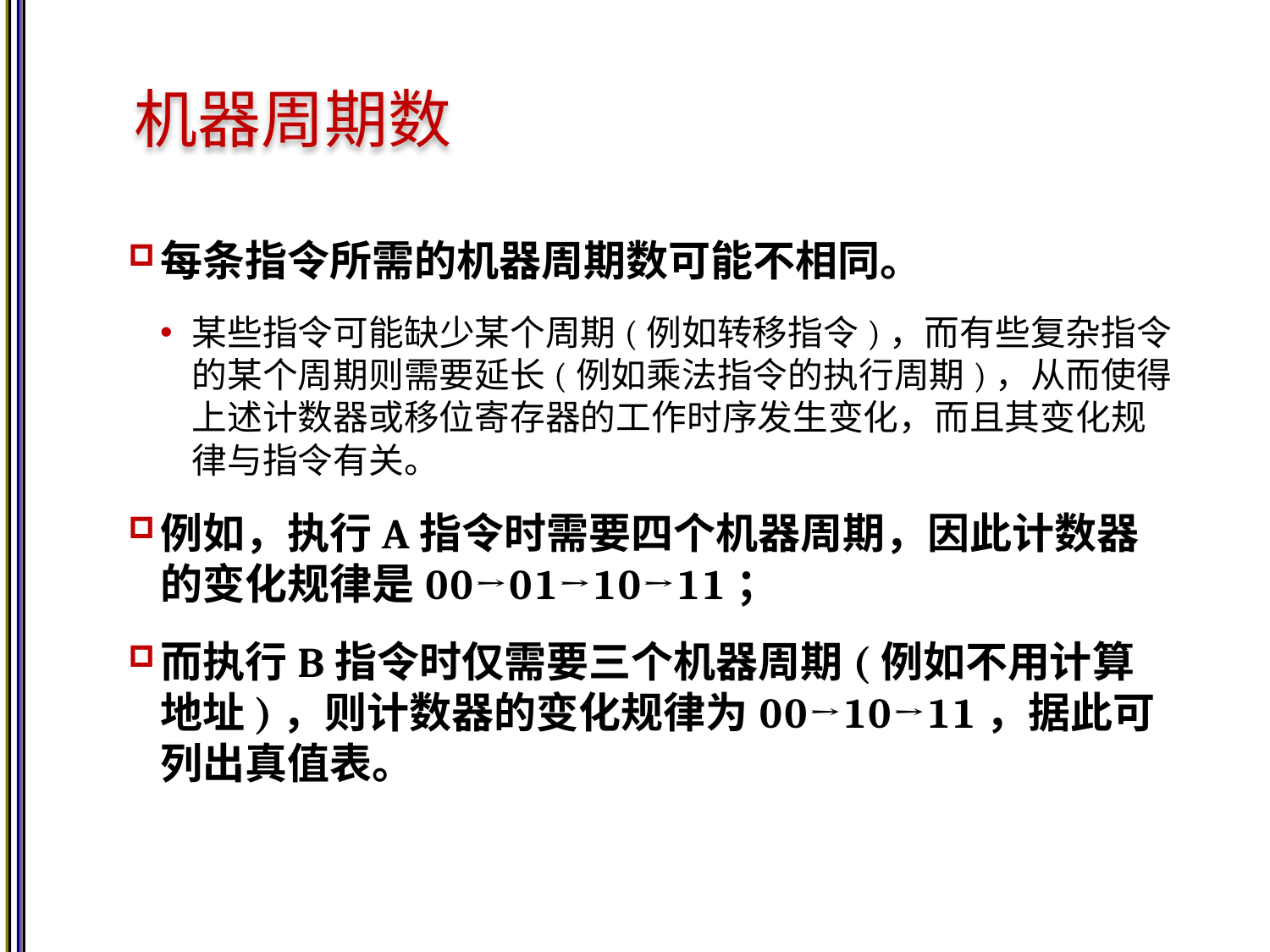

# 机器周期数
每条指令所需的机器周期数可能不相同。
某些指令可能缺少某个周期(例如转移指令)，而有些复杂指令的某个周期则需要延长(例如乘法指令的执行周期)，从而使得上述计数器或移位寄存器的工作时序发生变化，而且其变化规律与指令有关。
例如，执行A指令时需要四个机器周期，因此计数器的变化规律是00→01→10→11；
而执行B指令时仅需要三个机器周期(例如不用计算地址)，则计数器的变化规律为00→10→11，据此可列出真值表。
105